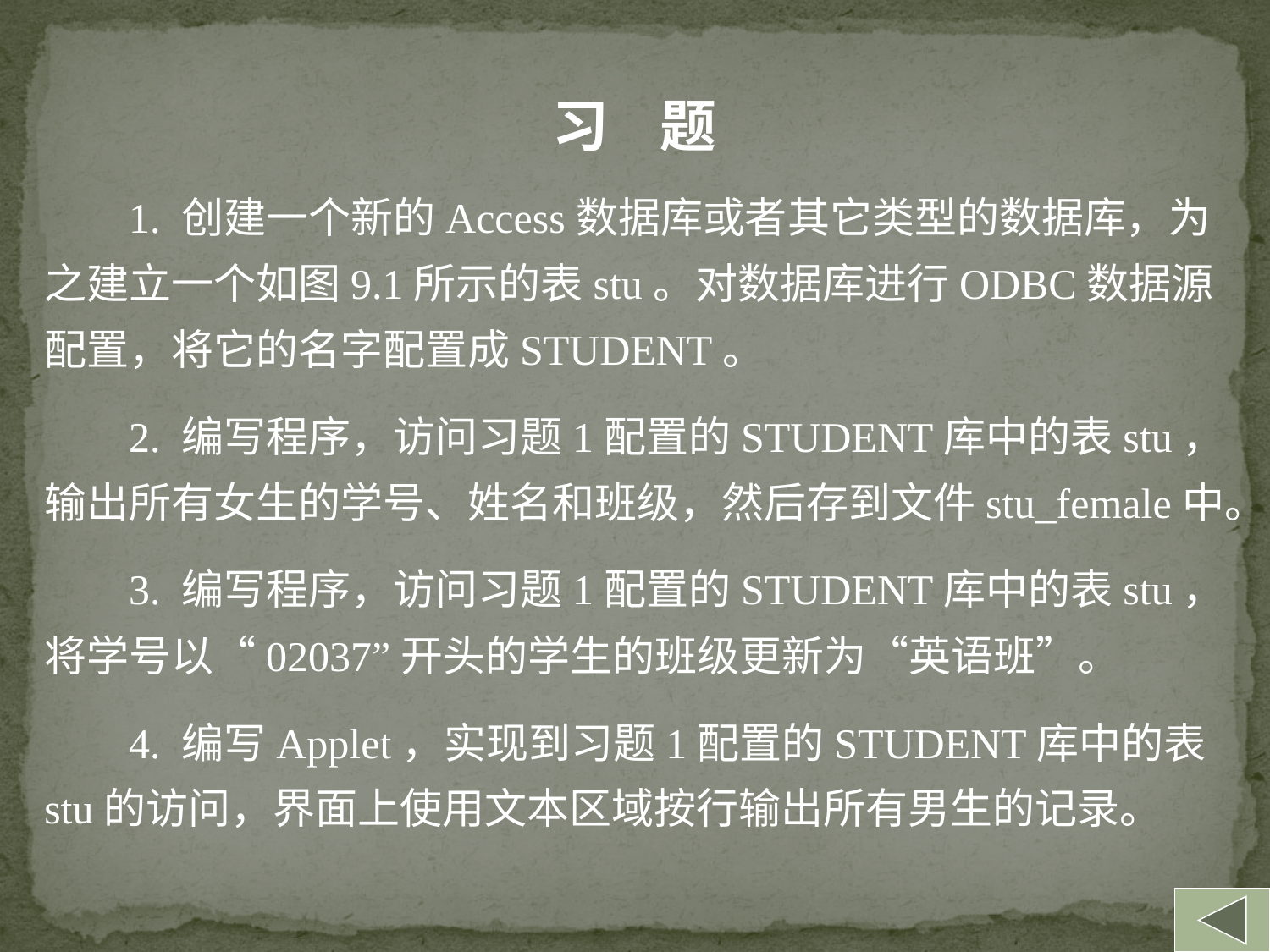

习    题
        1. 创建一个新的Access数据库或者其它类型的数据库，为之建立一个如图9.1所示的表stu。对数据库进行ODBC数据源配置，将它的名字配置成STUDENT。
        2. 编写程序，访问习题1配置的STUDENT库中的表stu，输出所有女生的学号、姓名和班级，然后存到文件stu_female中。
        3. 编写程序，访问习题1配置的STUDENT库中的表stu，将学号以“02037”开头的学生的班级更新为“英语班”。
        4. 编写Applet，实现到习题1配置的STUDENT库中的表stu的访问，界面上使用文本区域按行输出所有男生的记录。